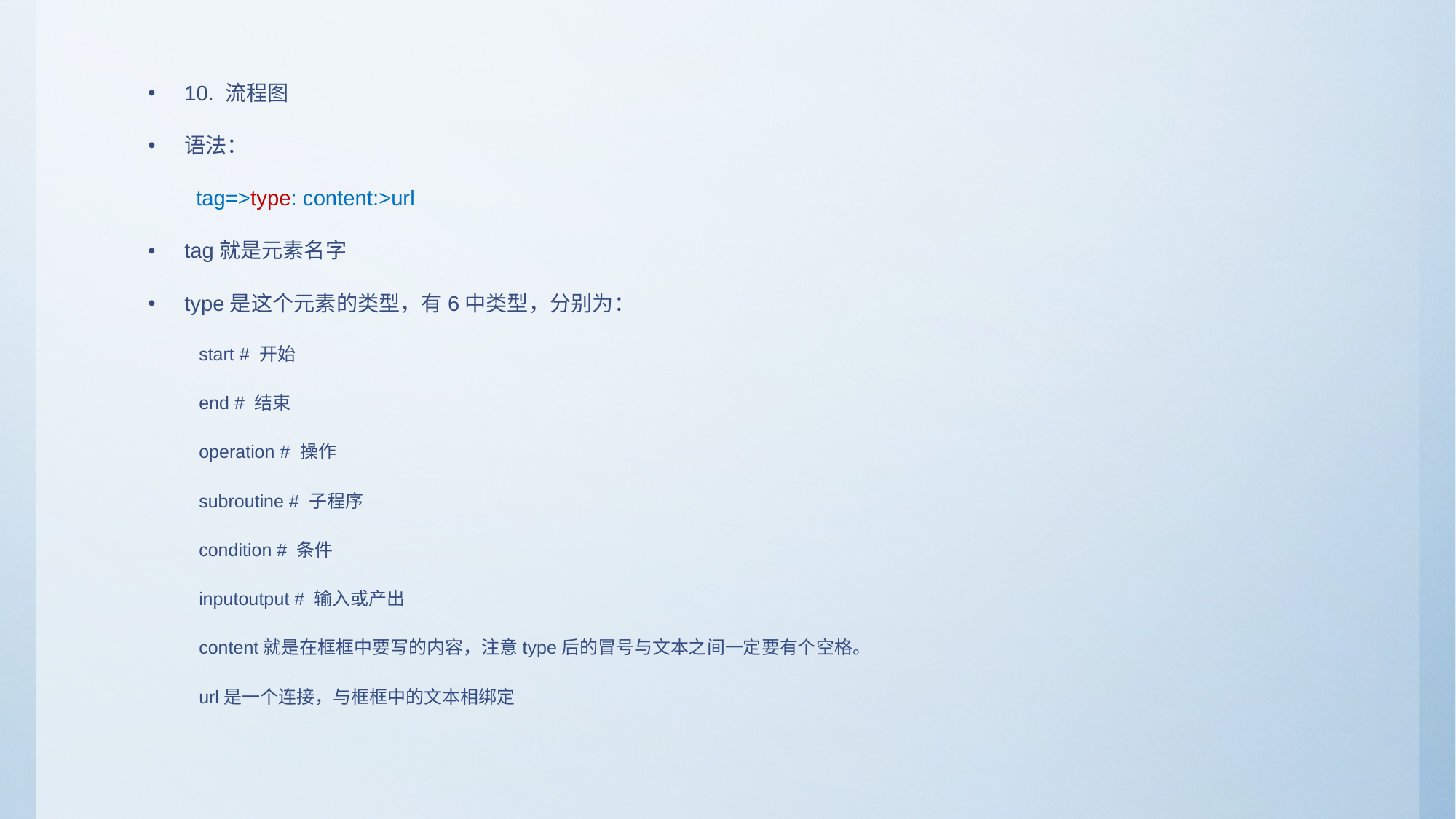

10. 流程图
语法：
        tag=>type: content:>url
tag就是元素名字
type是这个元素的类型，有6中类型，分别为：
start # 开始
end # 结束
operation # 操作
subroutine # 子程序
condition # 条件
inputoutput # 输入或产出
content就是在框框中要写的内容，注意type后的冒号与文本之间一定要有个空格。
url是一个连接，与框框中的文本相绑定